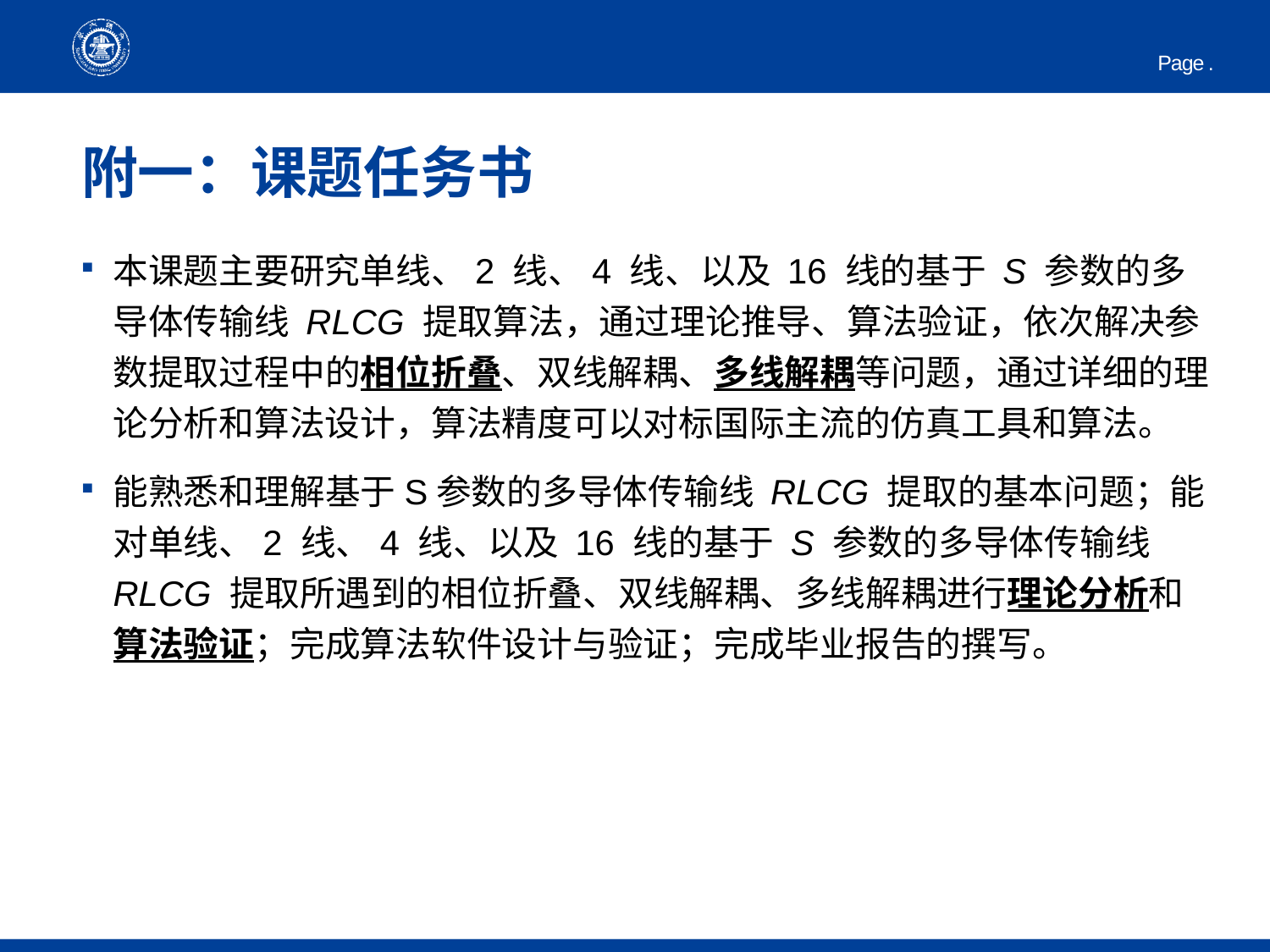

38
# 附一：课题任务书
本课题主要研究单线、2 线、4 线、以及 16 线的基于 S 参数的多导体传输线 RLCG 提取算法，通过理论推导、算法验证，依次解决参数提取过程中的相位折叠、双线解耦、多线解耦等问题，通过详细的理论分析和算法设计，算法精度可以对标国际主流的仿真工具和算法。
能熟悉和理解基于S参数的多导体传输线 RLCG 提取的基本问题；能对单线、2 线、4 线、以及 16 线的基于 S 参数的多导体传输线 RLCG 提取所遇到的相位折叠、双线解耦、多线解耦进行理论分析和算法验证；完成算法软件设计与验证；完成毕业报告的撰写。